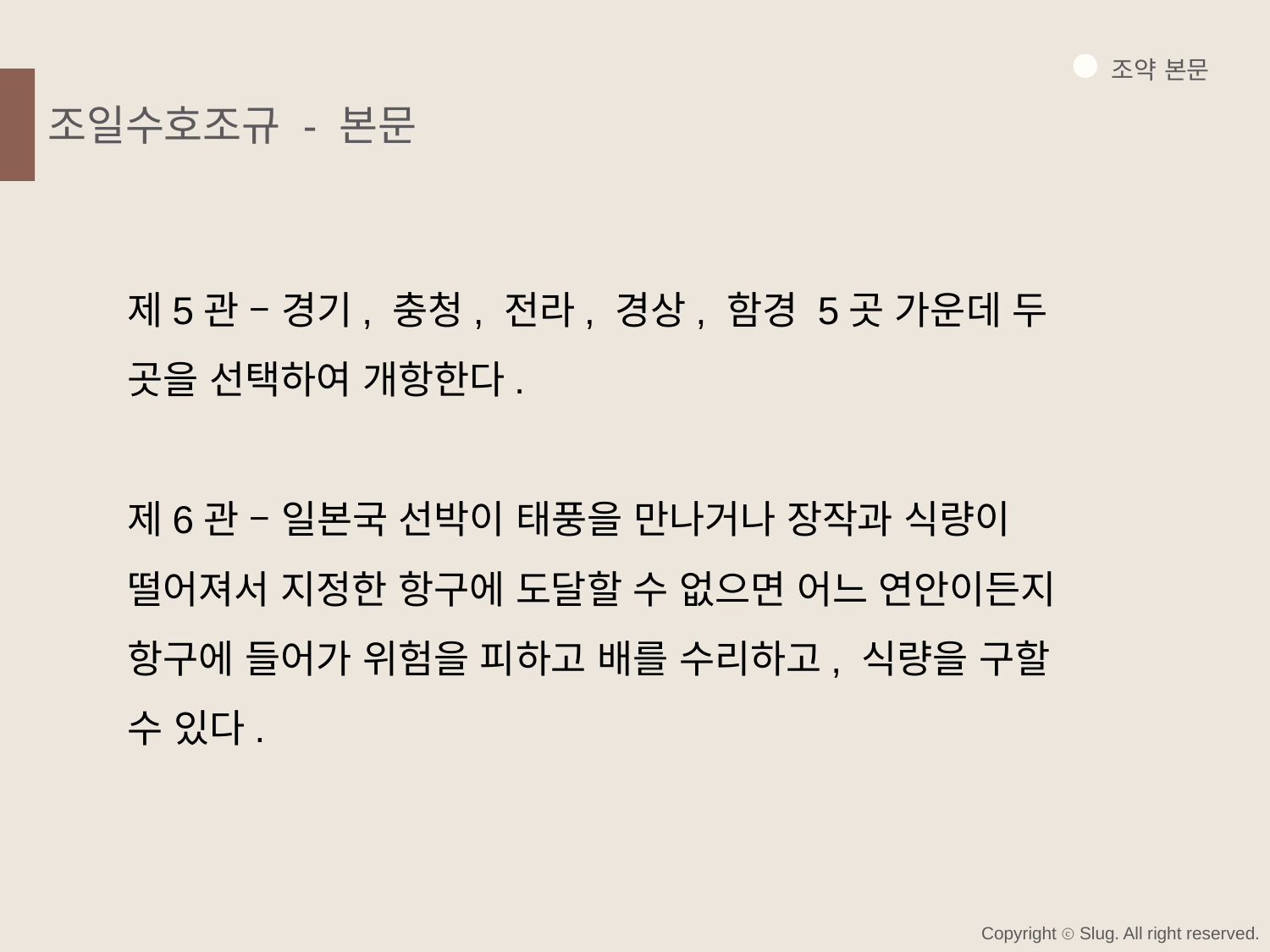

조약 본문

조일수호조규 - 본문
제5관 – 경기, 충청, 전라, 경상, 함경 5곳 가운데 두 곳을 선택하여 개항한다.

제6관 – 일본국 선박이 태풍을 만나거나 장작과 식량이 떨어져서 지정한 항구에 도달할 수 없으면 어느 연안이든지 항구에 들어가 위험을 피하고 배를 수리하고, 식량을 구할 수 있다.